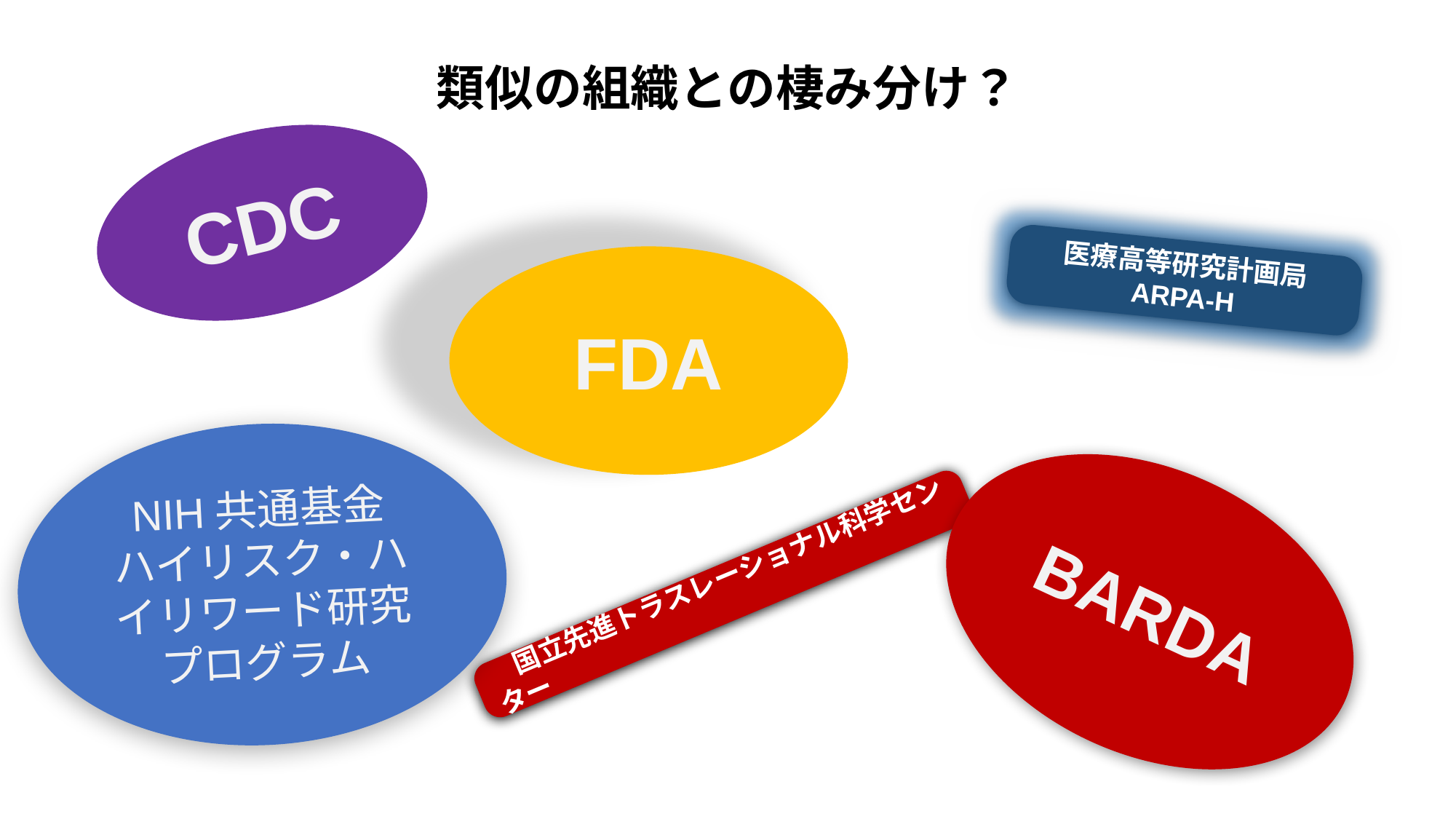

類似の組織との棲み分け？
CDC
医療高等研究計画局
ARPA-H
FDA
NIH共通基金
ハイリスク・ハイリワード研究プログラム
BARDA
　国立先進トラスレーショナル科学センター
NIH Clinical Center (CC)
National Center for Advancing Translational Sciences (NCATS)